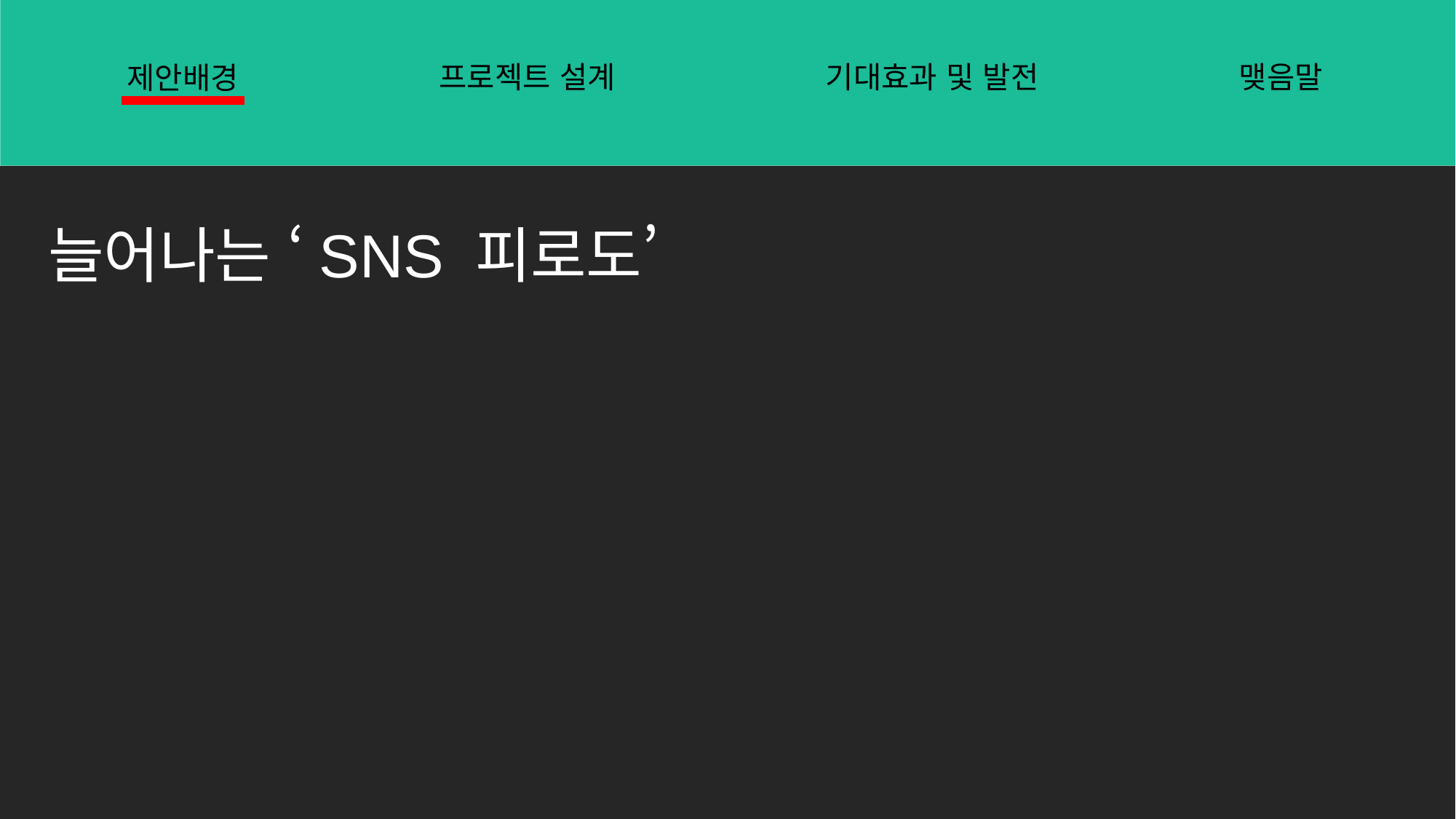

프로젝트 설계
기대효과 및 발전
맺음말
제안배경

늘어나는 ‘SNS 피로도’